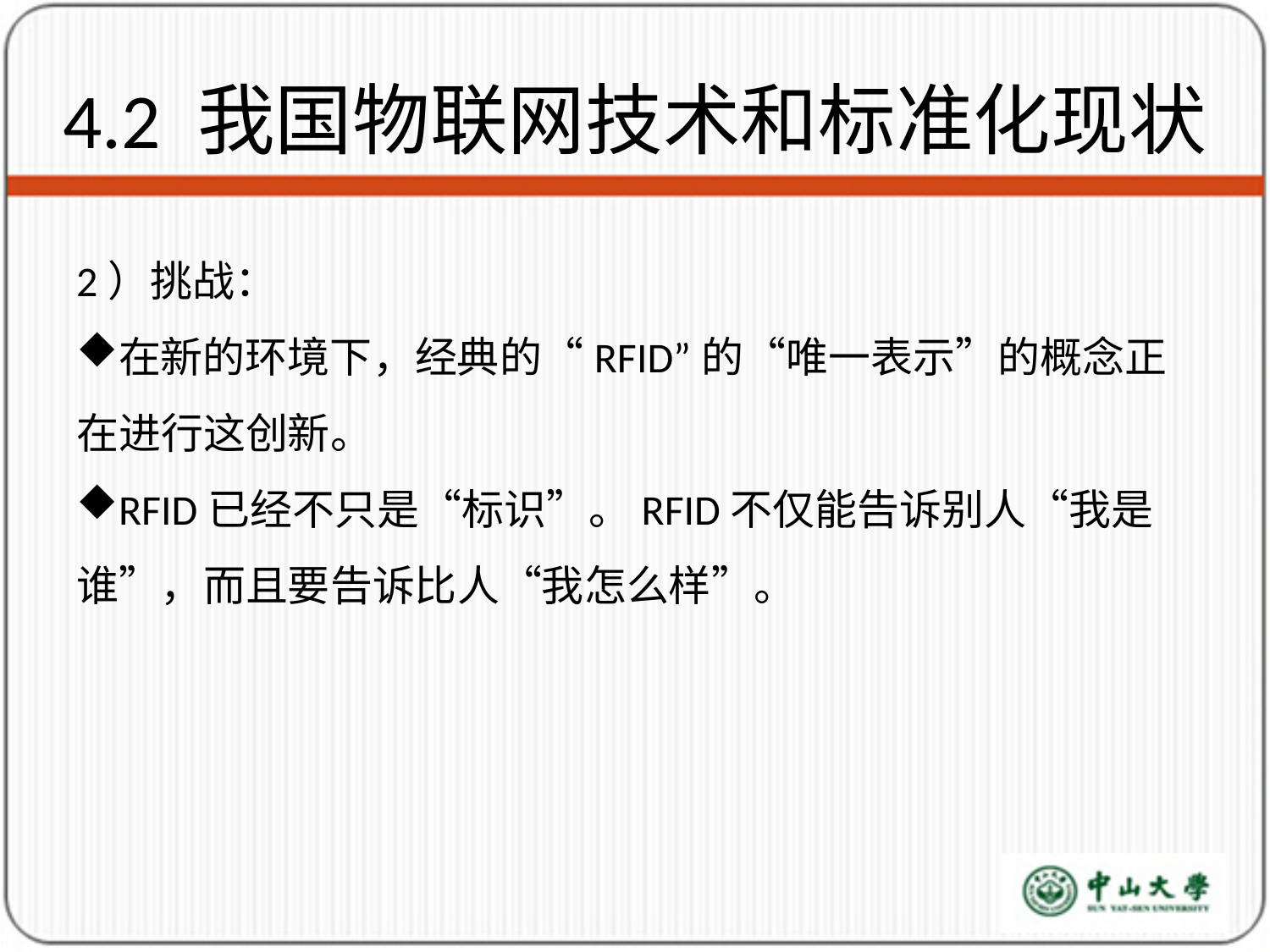

# 4.2 我国物联网技术和标准化现状
2）挑战：
在新的环境下，经典的“RFID”的“唯一表示”的概念正在进行这创新。
RFID已经不只是“标识”。RFID不仅能告诉别人“我是谁”，而且要告诉比人“我怎么样”。